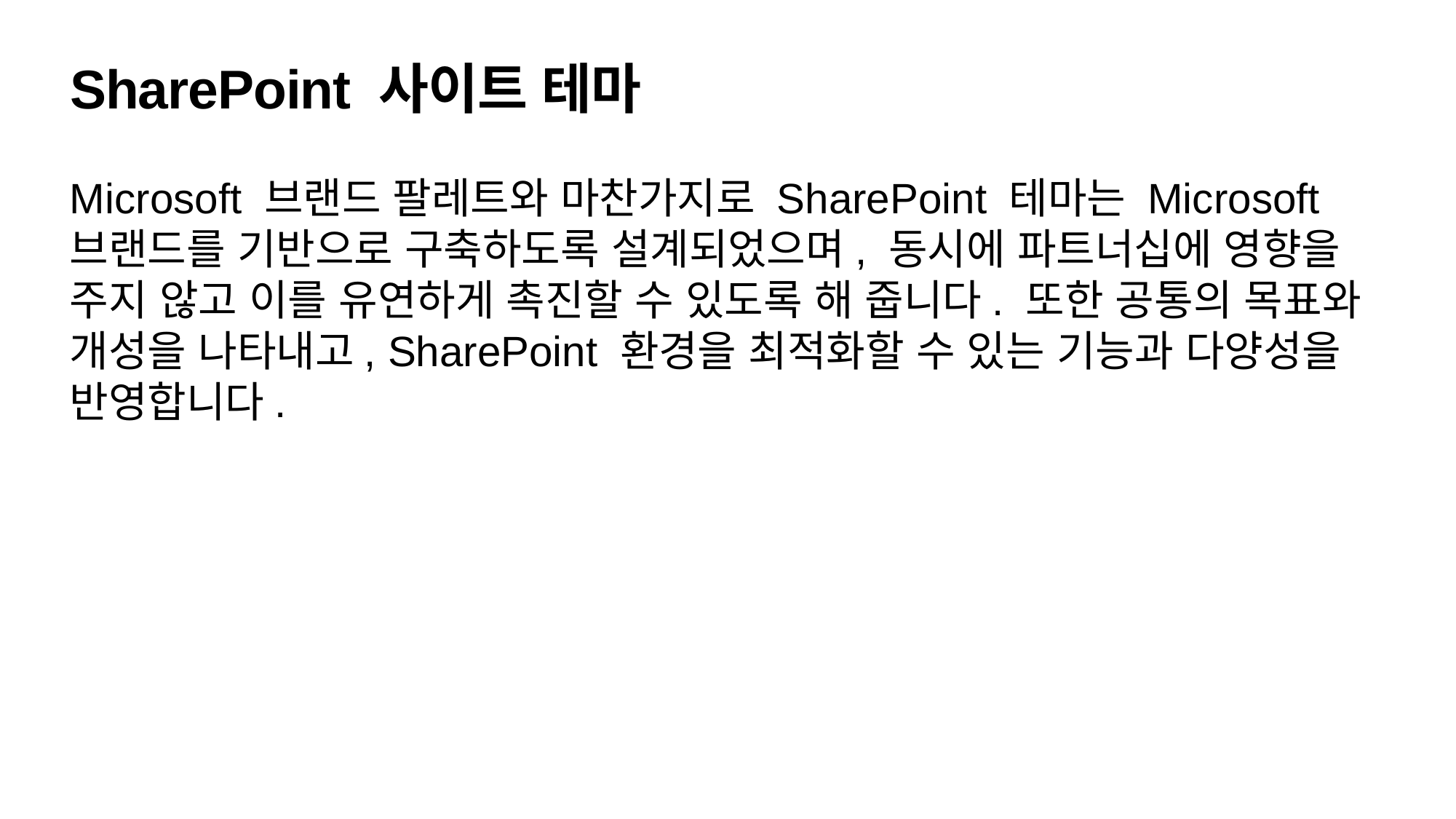

# SharePoint 사이트 테마
Microsoft 브랜드 팔레트와 마찬가지로 SharePoint 테마는 Microsoft 브랜드를 기반으로 구축하도록 설계되었으며, 동시에 파트너십에 영향을 주지 않고 이를 유연하게 촉진할 수 있도록 해 줍니다. 또한 공통의 목표와 개성을 나타내고, SharePoint 환경을 최적화할 수 있는 기능과 다양성을 반영합니다.